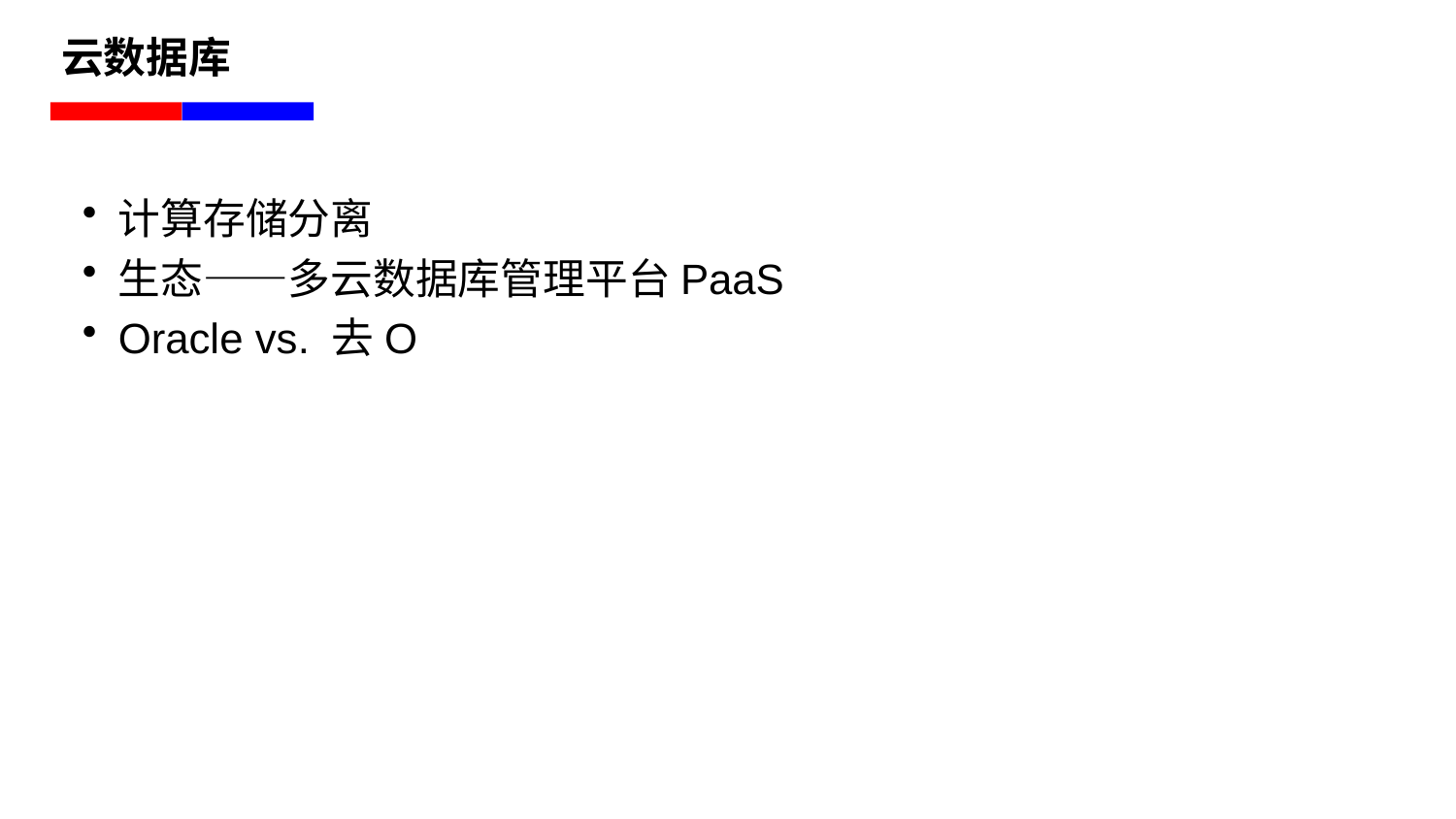

# 云数据库
计算存储分离
生态——多云数据库管理平台PaaS
Oracle vs. 去O